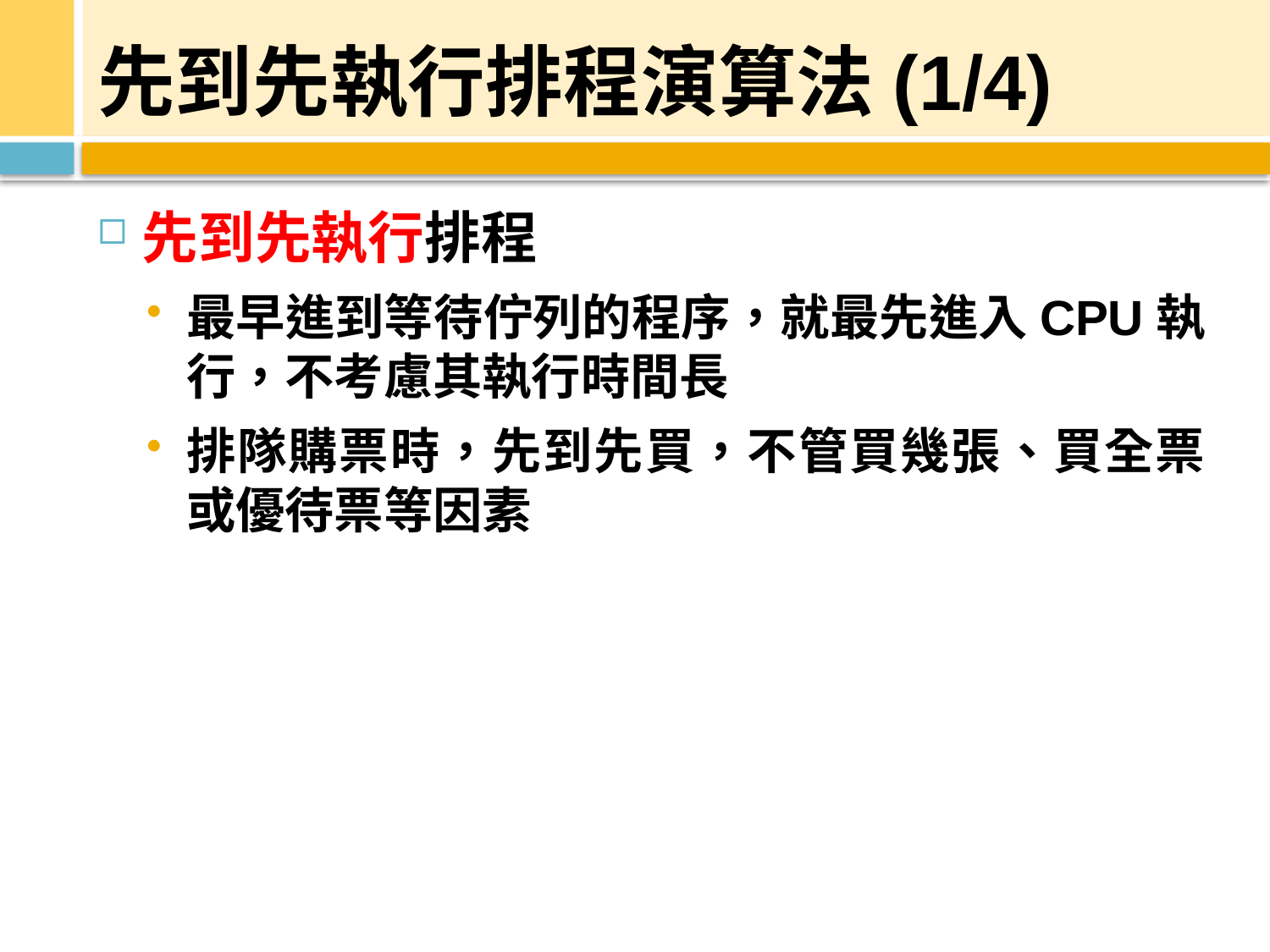

# 先到先執行排程演算法(1/4)
先到先執行排程
最早進到等待佇列的程序，就最先進入CPU執行，不考慮其執行時間長
排隊購票時，先到先買，不管買幾張、買全票或優待票等因素